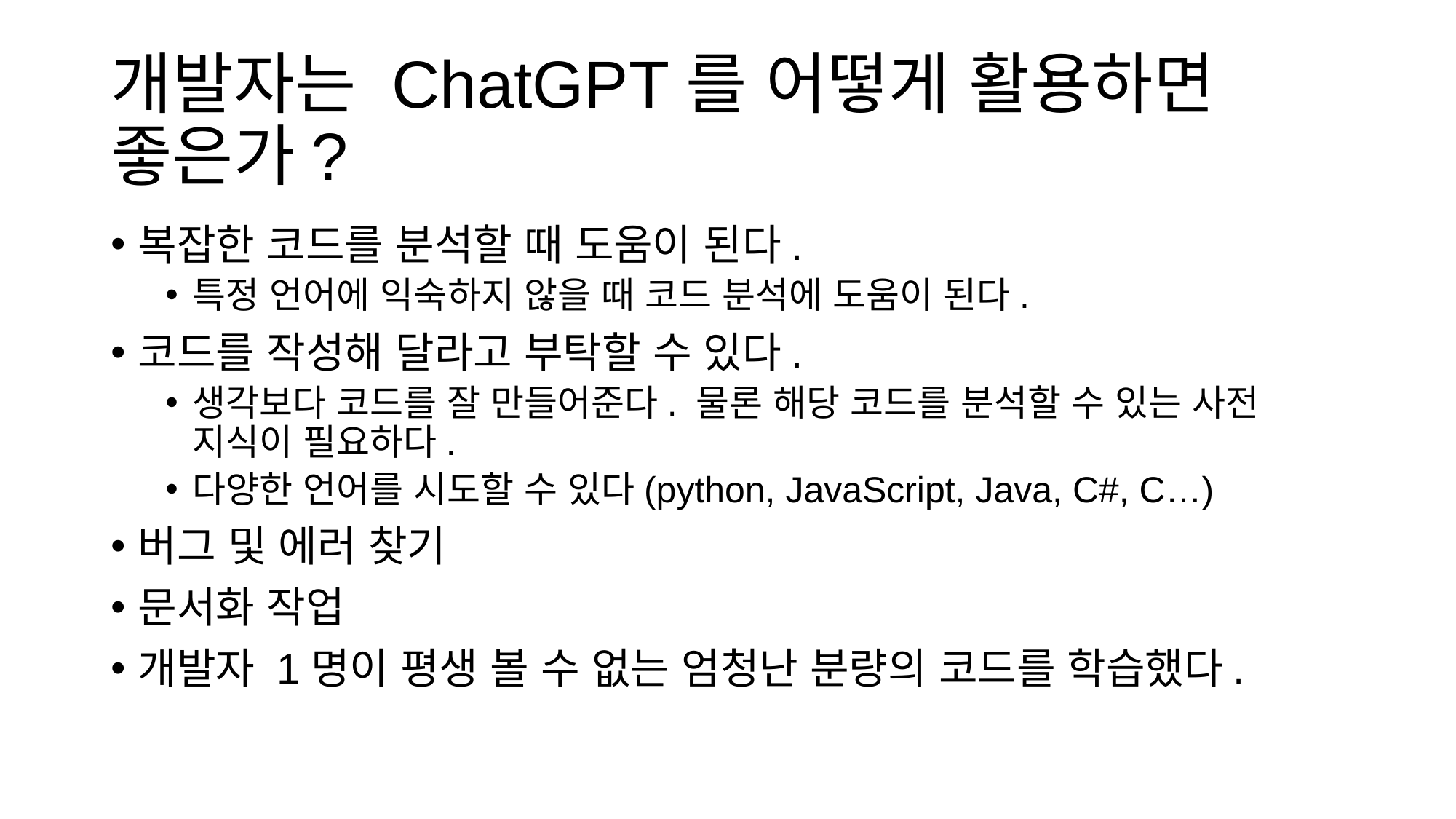

# 개발자는 ChatGPT를 어떻게 활용하면 좋은가?
복잡한 코드를 분석할 때 도움이 된다.
특정 언어에 익숙하지 않을 때 코드 분석에 도움이 된다.
코드를 작성해 달라고 부탁할 수 있다.
생각보다 코드를 잘 만들어준다. 물론 해당 코드를 분석할 수 있는 사전 지식이 필요하다.
다양한 언어를 시도할 수 있다(python, JavaScript, Java, C#, C…)
버그 및 에러 찾기
문서화 작업
개발자 1명이 평생 볼 수 없는 엄청난 분량의 코드를 학습했다.